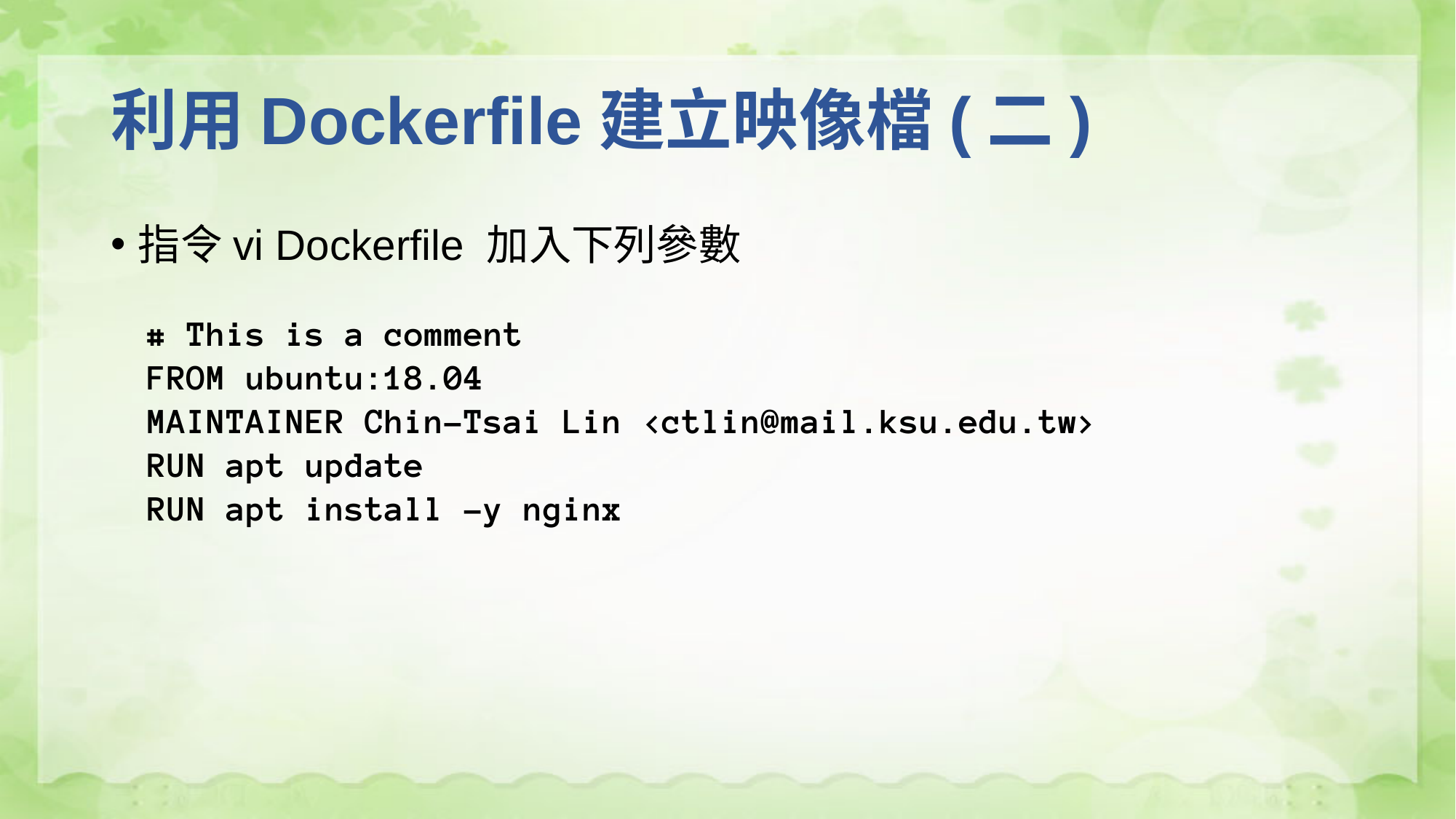

# 利用Dockerfile建立映像檔(二)
指令vi Dockerfile 加入下列參數

# This is a comment
FROM ubuntu:18.04
MAINTAINER Chin-Tsai Lin <ctlin@mail.ksu.edu.tw>
RUN apt update
RUN apt install –y nginx